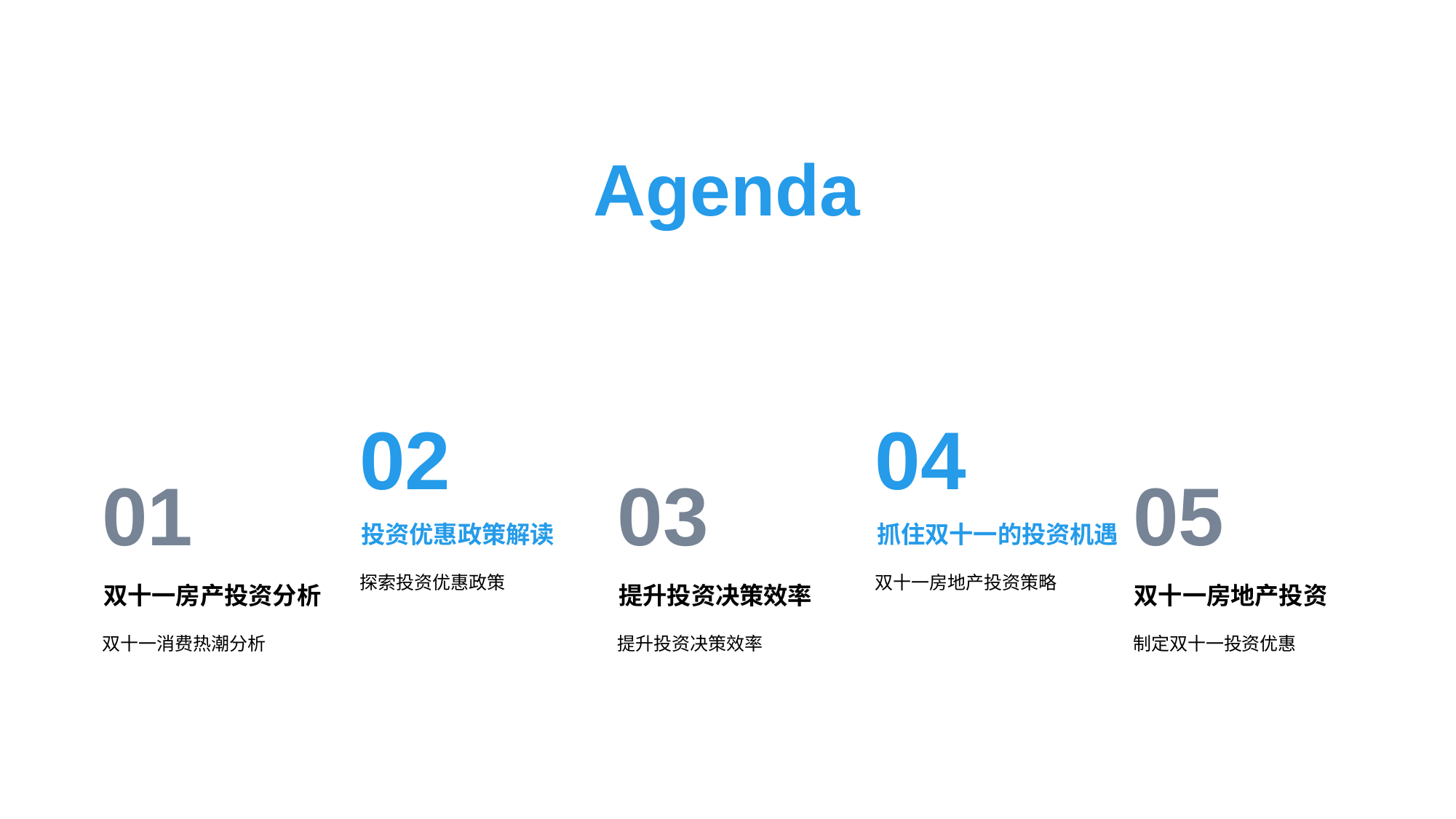

Agenda
02
投资优惠政策解读
探索投资优惠政策
04
抓住双十一的投资机遇
双十一房地产投资策略
01
双十一房产投资分析
双十一消费热潮分析
03
提升投资决策效率
提升投资决策效率
05
双十一房地产投资
制定双十一投资优惠